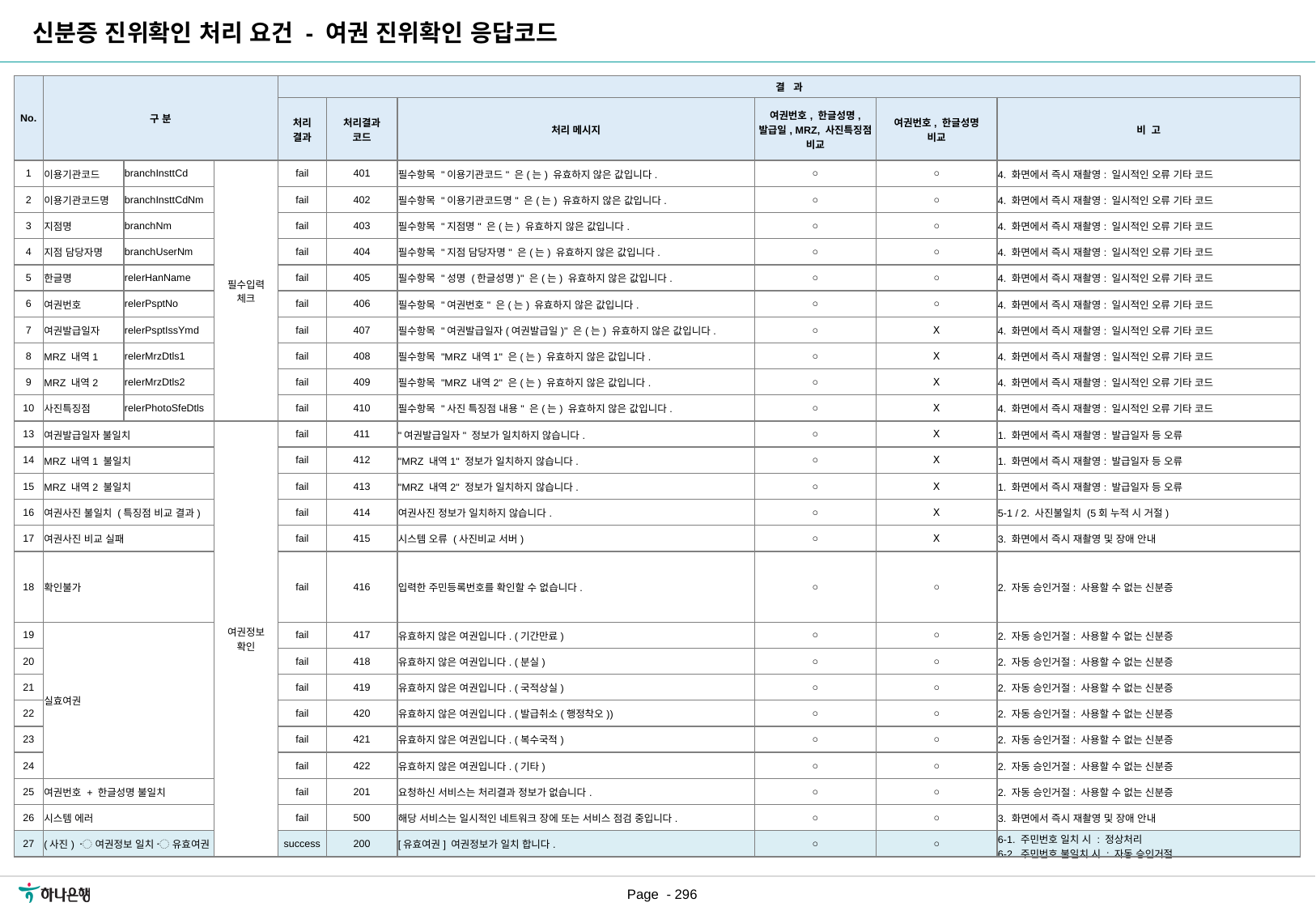

신분증 진위확인 처리 요건 - 여권 진위확인 응답코드
| No. | 구 분 |  |  | 결 과 |  |  |  |  |  |
| --- | --- | --- | --- | --- | --- | --- | --- | --- | --- |
|  |  |  |  | 처리 결과 | 처리결과 코드 | 처리 메시지 | 여권번호, 한글성명, 발급일, MRZ, 사진특징점 비교 | 여권번호, 한글성명 비교 | 비 고 |
| 1 | 이용기관코드 | branchInsttCd | 필수입력 체크 | fail | 401 | 필수항목 "이용기관코드" 은(는) 유효하지 않은 값입니다. | ○ | ○ | 4. 화면에서 즉시 재촬영: 일시적인 오류 기타 코드 |
| 2 | 이용기관코드명 | branchInsttCdNm |  | fail | 402 | 필수항목 "이용기관코드명" 은(는) 유효하지 않은 값입니다. | ○ | ○ | 4. 화면에서 즉시 재촬영: 일시적인 오류 기타 코드 |
| 3 | 지점명 | branchNm |  | fail | 403 | 필수항목 "지점명" 은(는) 유효하지 않은 값입니다. | ○ | ○ | 4. 화면에서 즉시 재촬영: 일시적인 오류 기타 코드 |
| 4 | 지점 담당자명 | branchUserNm |  | fail | 404 | 필수항목 "지점 담당자명" 은(는) 유효하지 않은 값입니다. | ○ | ○ | 4. 화면에서 즉시 재촬영: 일시적인 오류 기타 코드 |
| 5 | 한글명 | relerHanName |  | fail | 405 | 필수항목 "성명 (한글성명)" 은(는) 유효하지 않은 값입니다. | ○ | ○ | 4. 화면에서 즉시 재촬영: 일시적인 오류 기타 코드 |
| 6 | 여권번호 | relerPsptNo |  | fail | 406 | 필수항목 "여권번호" 은(는) 유효하지 않은 값입니다. | ○ | ○ | 4. 화면에서 즉시 재촬영: 일시적인 오류 기타 코드 |
| 7 | 여권발급일자 | relerPsptIssYmd |  | fail | 407 | 필수항목 "여권발급일자(여권발급일)" 은(는) 유효하지 않은 값입니다. | ○ | Ⅹ | 4. 화면에서 즉시 재촬영: 일시적인 오류 기타 코드 |
| 8 | MRZ 내역1 | relerMrzDtls1 |  | fail | 408 | 필수항목 "MRZ 내역1" 은(는) 유효하지 않은 값입니다. | ○ | Ⅹ | 4. 화면에서 즉시 재촬영: 일시적인 오류 기타 코드 |
| 9 | MRZ 내역2 | relerMrzDtls2 |  | fail | 409 | 필수항목 "MRZ 내역2" 은(는) 유효하지 않은 값입니다. | ○ | Ⅹ | 4. 화면에서 즉시 재촬영: 일시적인 오류 기타 코드 |
| 10 | 사진특징점 | relerPhotoSfeDtls |  | fail | 410 | 필수항목 "사진 특징점 내용" 은(는) 유효하지 않은 값입니다. | ○ | Ⅹ | 4. 화면에서 즉시 재촬영: 일시적인 오류 기타 코드 |
| 13 | 여권발급일자 불일치 |  | 여권정보 확인 | fail | 411 | "여권발급일자" 정보가 일치하지 않습니다. | ○ | Ⅹ | 1. 화면에서 즉시 재촬영: 발급일자 등 오류 |
| 14 | MRZ 내역1 불일치 |  |  | fail | 412 | "MRZ 내역1" 정보가 일치하지 않습니다. | ○ | Ⅹ | 1. 화면에서 즉시 재촬영: 발급일자 등 오류 |
| 15 | MRZ 내역2 불일치 |  |  | fail | 413 | "MRZ 내역2" 정보가 일치하지 않습니다. | ○ | Ⅹ | 1. 화면에서 즉시 재촬영: 발급일자 등 오류 |
| 16 | 여권사진 불일치 (특징점 비교 결과) |  |  | fail | 414 | 여권사진 정보가 일치하지 않습니다. | ○ | Ⅹ | 5-1 / 2. 사진불일치 (5회 누적 시 거절) |
| 17 | 여권사진 비교 실패 |  |  | fail | 415 | 시스템 오류 (사진비교 서버) | ○ | Ⅹ | 3. 화면에서 즉시 재촬영 및 장애 안내 |
| 18 | 확인불가 |  |  | fail | 416 | 입력한 주민등록번호를 확인할 수 없습니다. | ○ | ○ | 2. 자동 승인거절: 사용할 수 없는 신분증 |
| 19 | 실효여권 |  |  | fail | 417 | 유효하지 않은 여권입니다. (기간만료) | ○ | ○ | 2. 자동 승인거절: 사용할 수 없는 신분증 |
| 20 |  |  |  | fail | 418 | 유효하지 않은 여권입니다. (분실) | ○ | ○ | 2. 자동 승인거절: 사용할 수 없는 신분증 |
| 21 |  |  |  | fail | 419 | 유효하지 않은 여권입니다. (국적상실) | ○ | ○ | 2. 자동 승인거절: 사용할 수 없는 신분증 |
| 22 |  |  |  | fail | 420 | 유효하지 않은 여권입니다. (발급취소(행정착오)) | ○ | ○ | 2. 자동 승인거절: 사용할 수 없는 신분증 |
| 23 |  |  |  | fail | 421 | 유효하지 않은 여권입니다. (복수국적) | ○ | ○ | 2. 자동 승인거절: 사용할 수 없는 신분증 |
| 24 |  |  |  | fail | 422 | 유효하지 않은 여권입니다. (기타) | ○ | ○ | 2. 자동 승인거절: 사용할 수 없는 신분증 |
| 25 | 여권번호 + 한글성명 불일치 |  |  | fail | 201 | 요청하신 서비스는 처리결과 정보가 없습니다. | ○ | ○ | 2. 자동 승인거절: 사용할 수 없는 신분증 |
| 26 | 시스템 에러 |  |  | fail | 500 | 해당 서비스는 일시적인 네트워크 장에 또는 서비스 점검 중입니다. | ○ | ○ | 3. 화면에서 즉시 재촬영 및 장애 안내 |
| 27 | (사진) 〮 여권정보 일치 〮 유효여권 |  |  | success | 200 | [유효여권] 여권정보가 일치 합니다. | ○ | ○ | 6-1. 주민번호 일치 시 : 정상처리 6-2. 주민번호 불일치 시 : 자동 승인거절 |